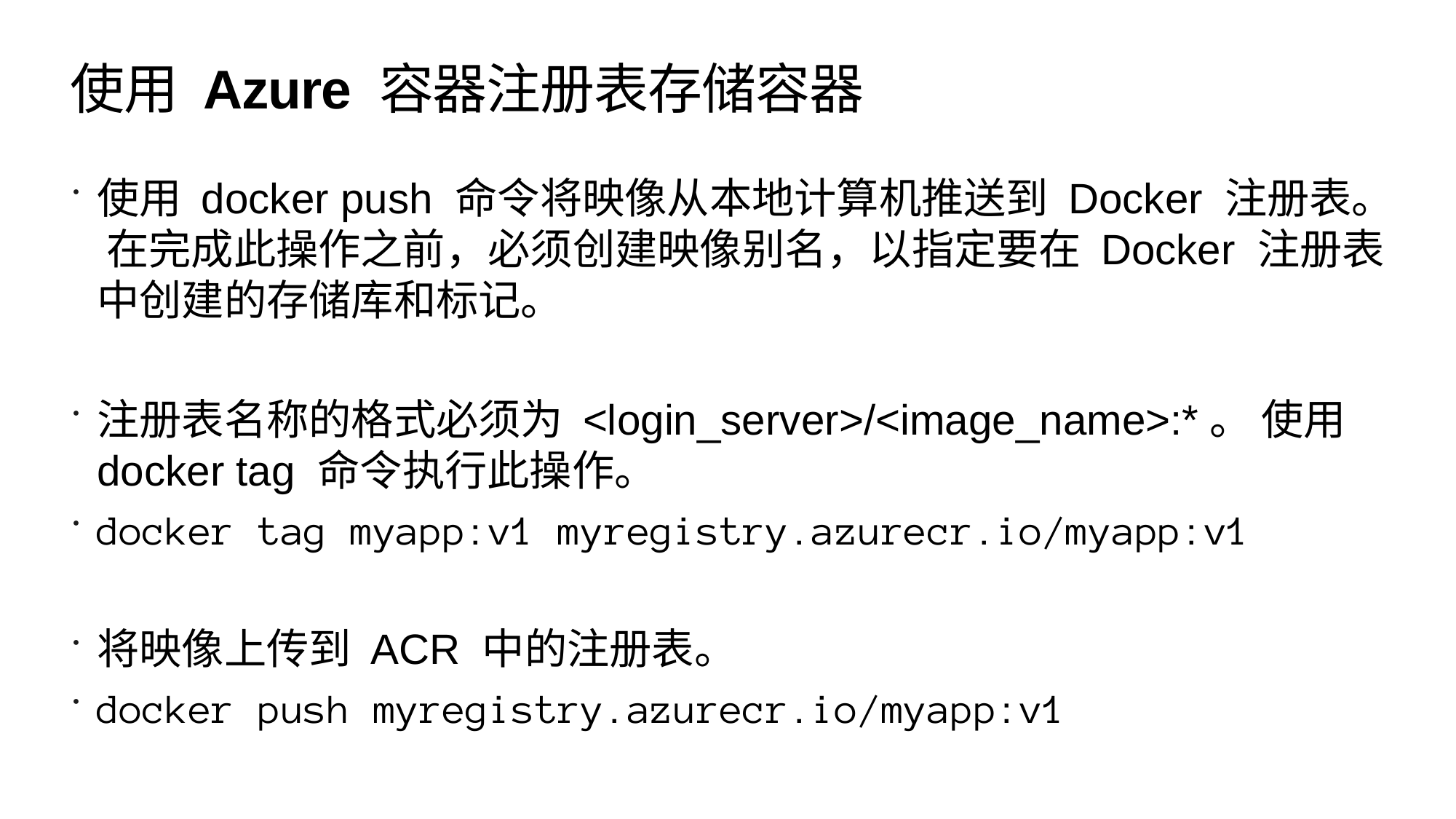

# 使用 Azure 容器注册表存储容器
使用 docker push 命令将映像从本地计算机推送到 Docker 注册表。 在完成此操作之前，必须创建映像别名，以指定要在 Docker 注册表中创建的存储库和标记。

注册表名称的格式必须为 <login_server>/<image_name>:*。 使用 docker tag 命令执行此操作。
docker tag myapp:v1 myregistry.azurecr.io/myapp:v1

将映像上传到 ACR 中的注册表。
docker push myregistry.azurecr.io/myapp:v1